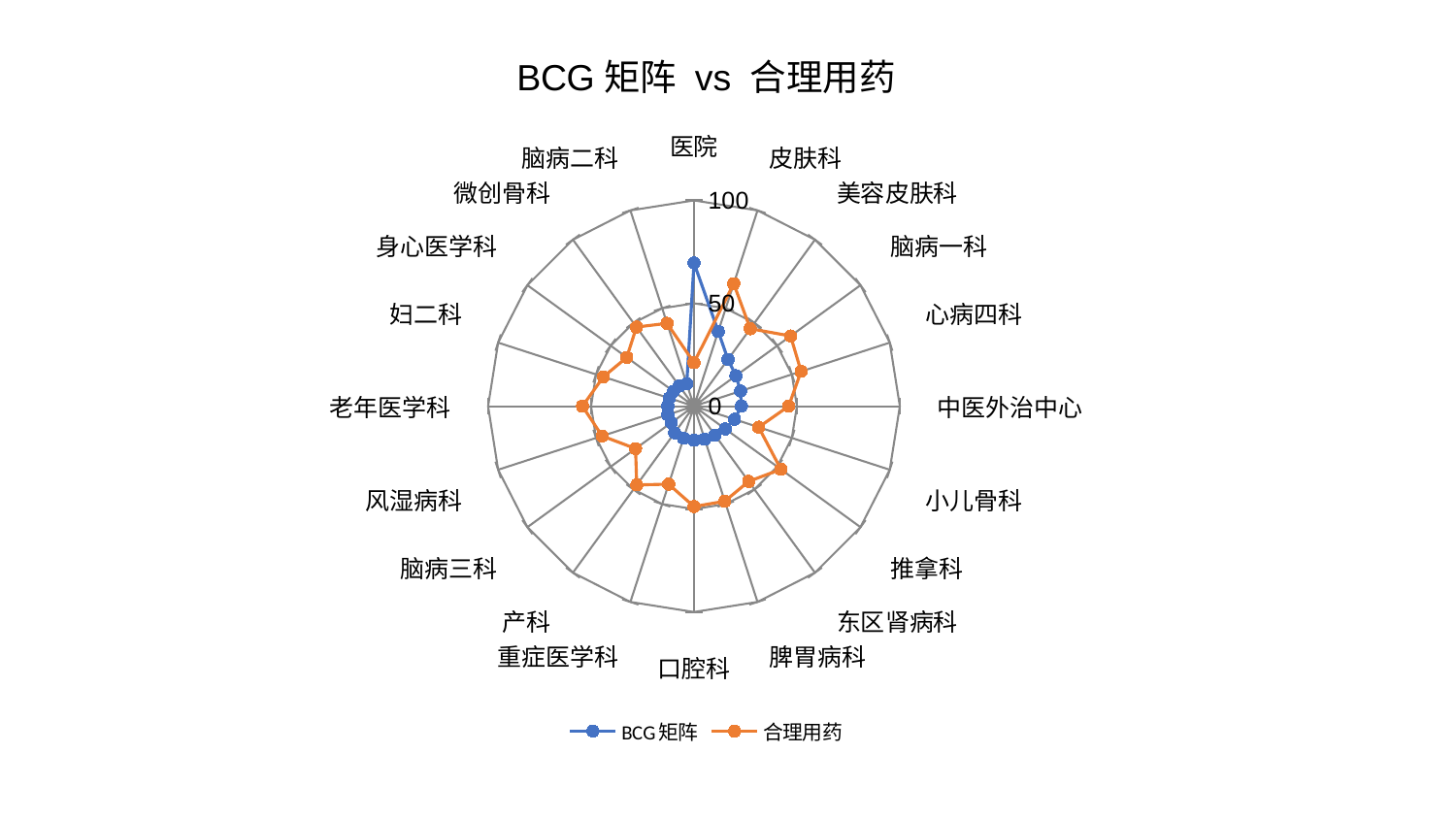

### Chart: BCG矩阵 vs 合理用药

| Category | BCG矩阵 | 合理用药 |
|---|---|---|
| 医院 | 69.58310347946944 | 21.179009432667446 |
| 皮肤科 | 38.2013523061798 | 62.602919790978376 |
| 美容皮肤科 | 28.12475777463405 | 46.533388237263175 |
| 脑病一科 | 25.21997983206251 | 58.031045252733506 |
| 心病四科 | 23.799894053051265 | 54.71515900307318 |
| 中医外治中心 | 23.046771515544297 | 46.015791122001964 |
| 小儿骨科 | 20.70724899794976 | 33.07652775739208 |
| 推拿科 | 18.83736658682013 | 52.21526220094885 |
| 东区肾病科 | 17.31886415456539 | 45.188766448917946 |
| 脾胃病科 | 16.86398599474045 | 48.54888597958803 |
| 口腔科 | 16.519210777592736 | 48.79000256068028 |
| 重症医学科 | 16.374669931589537 | 39.8552670334418 |
| 产科 | 15.941122256457627 | 47.29074487817561 |
| 脑病三科 | 13.586693581564926 | 35.07076297341648 |
| 风湿病科 | 13.408701587378255 | 46.916889044769064 |
| 老年医学科 | 12.697319051148249 | 54.1589397558921 |
| 妇二科 | 12.67332923582121 | 46.22722449390223 |
| 身心医学科 | 12.31827652925058 | 40.33051062519392 |
| 微创骨科 | 12.158545902525459 | 47.53262450376481 |
| 脑病二科 | 11.410423775125997 | 42.301835669208465 |
79